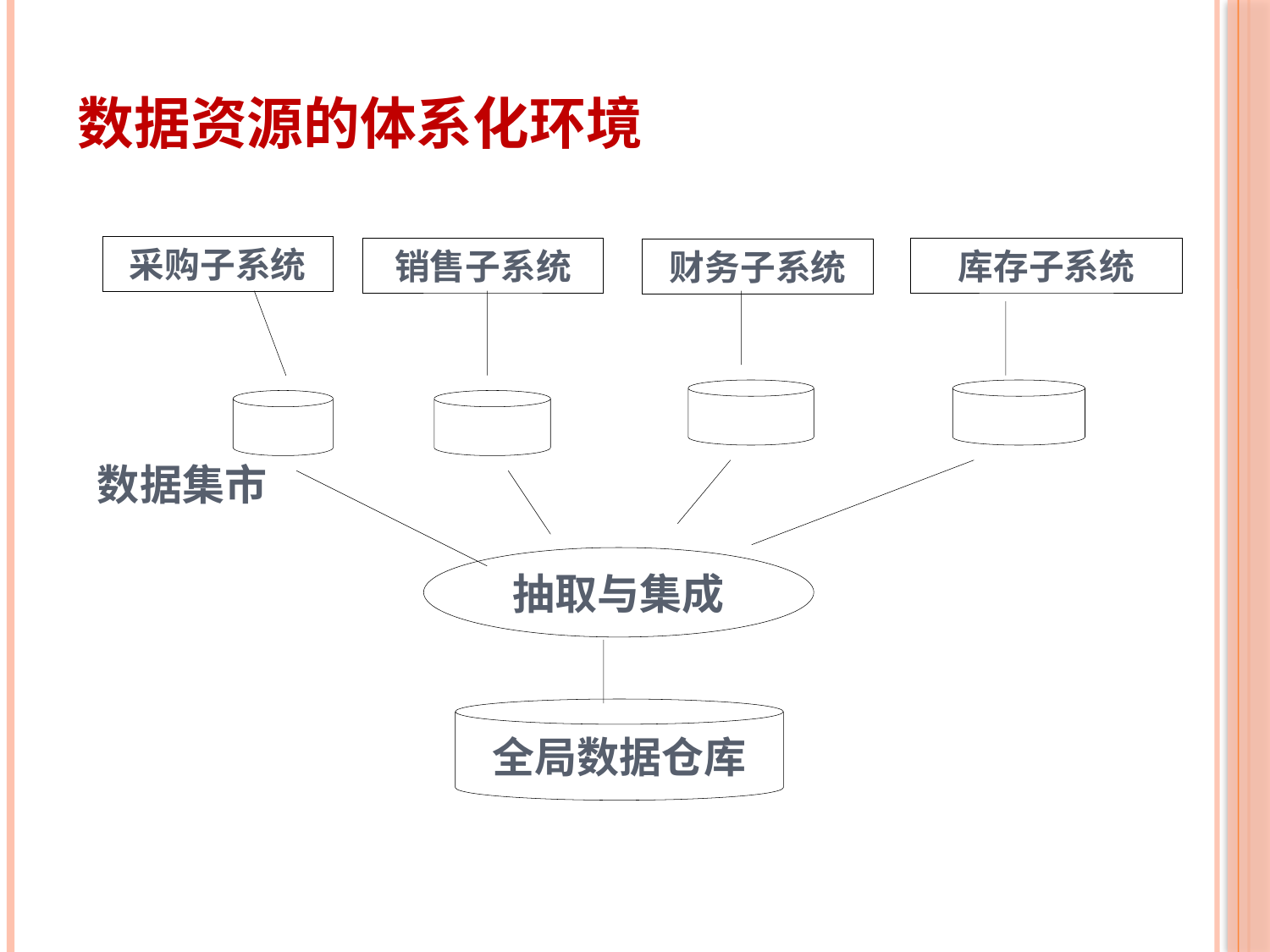

# 数据资源的体系化环境
采购子系统
销售子系统
库存子系统
财务子系统

数据集市

抽取与集成

全局数据仓库